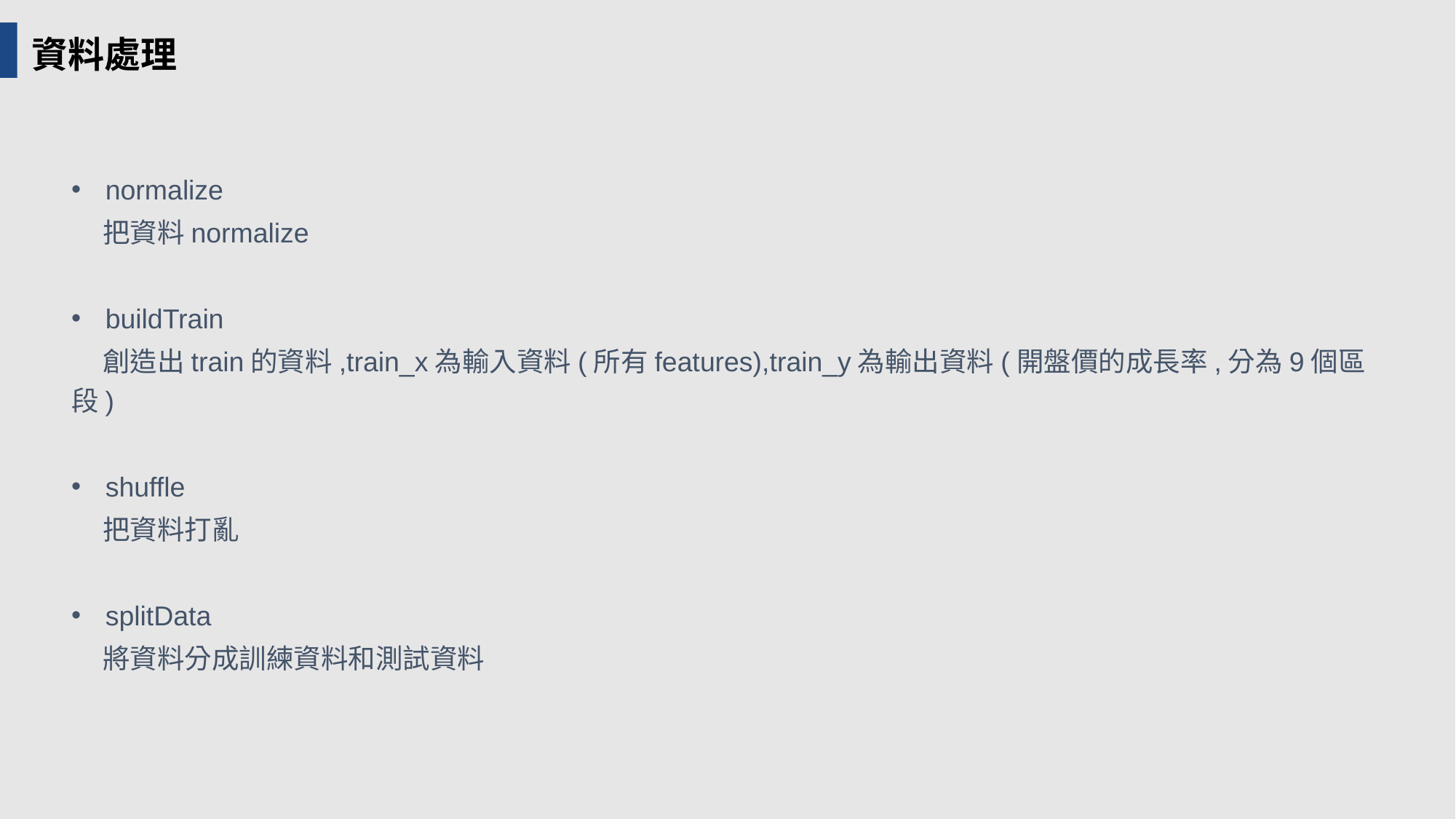

資料處理
normalize
    把資料normalize

buildTrain
    創造出train的資料,train_x為輸入資料(所有features),train_y為輸出資料(開盤價的成長率,分為9個區段)

shuffle
    把資料打亂

splitData
    將資料分成訓練資料和測試資料